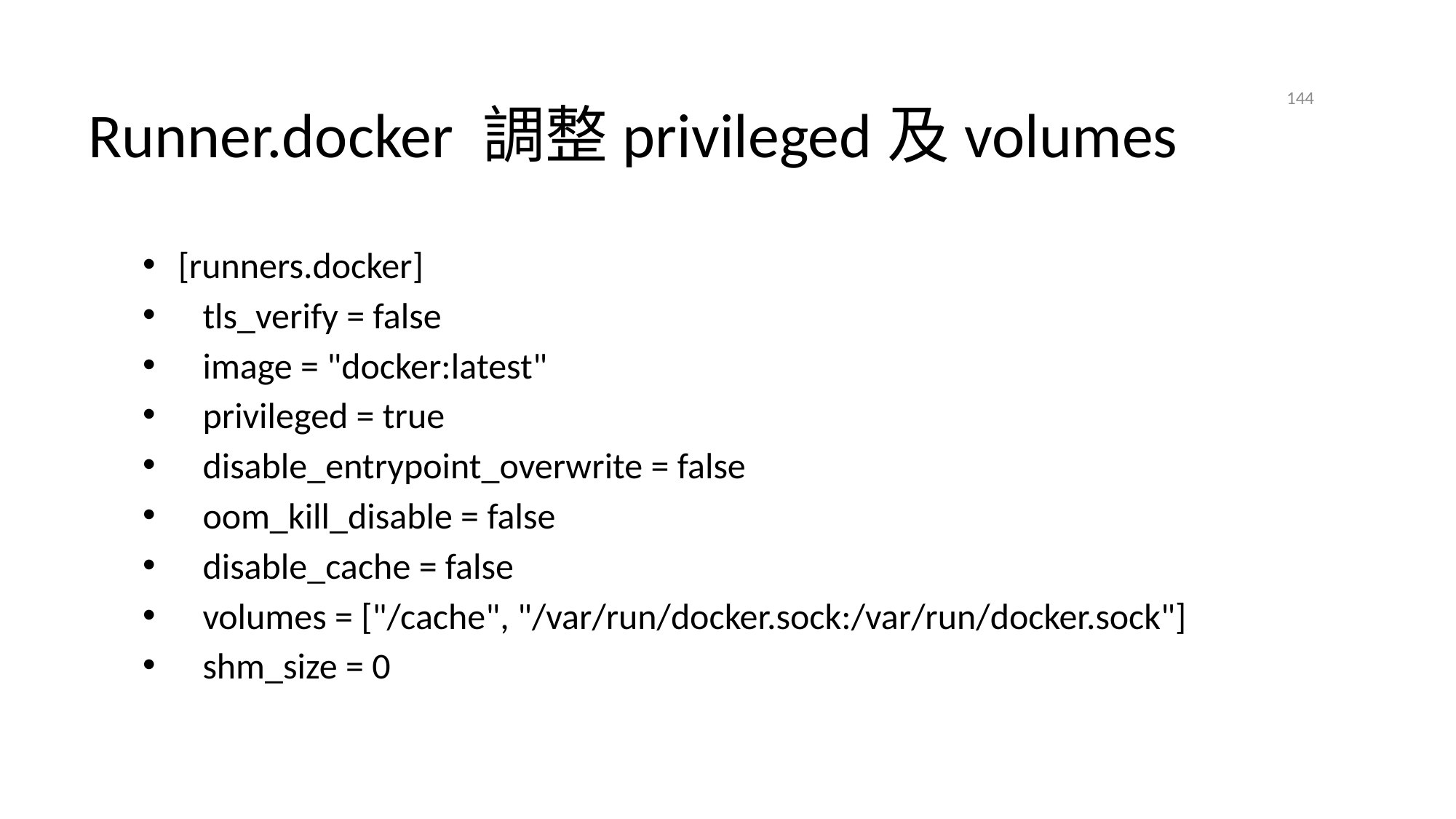

# Runner.docker 調整privileged及volumes
144
2021/4/21
 [runners.docker]
    tls_verify = false
    image = "docker:latest"
    privileged = true
    disable_entrypoint_overwrite = false
    oom_kill_disable = false
    disable_cache = false
    volumes = ["/cache", "/var/run/docker.sock:/var/run/docker.sock"]
    shm_size = 0